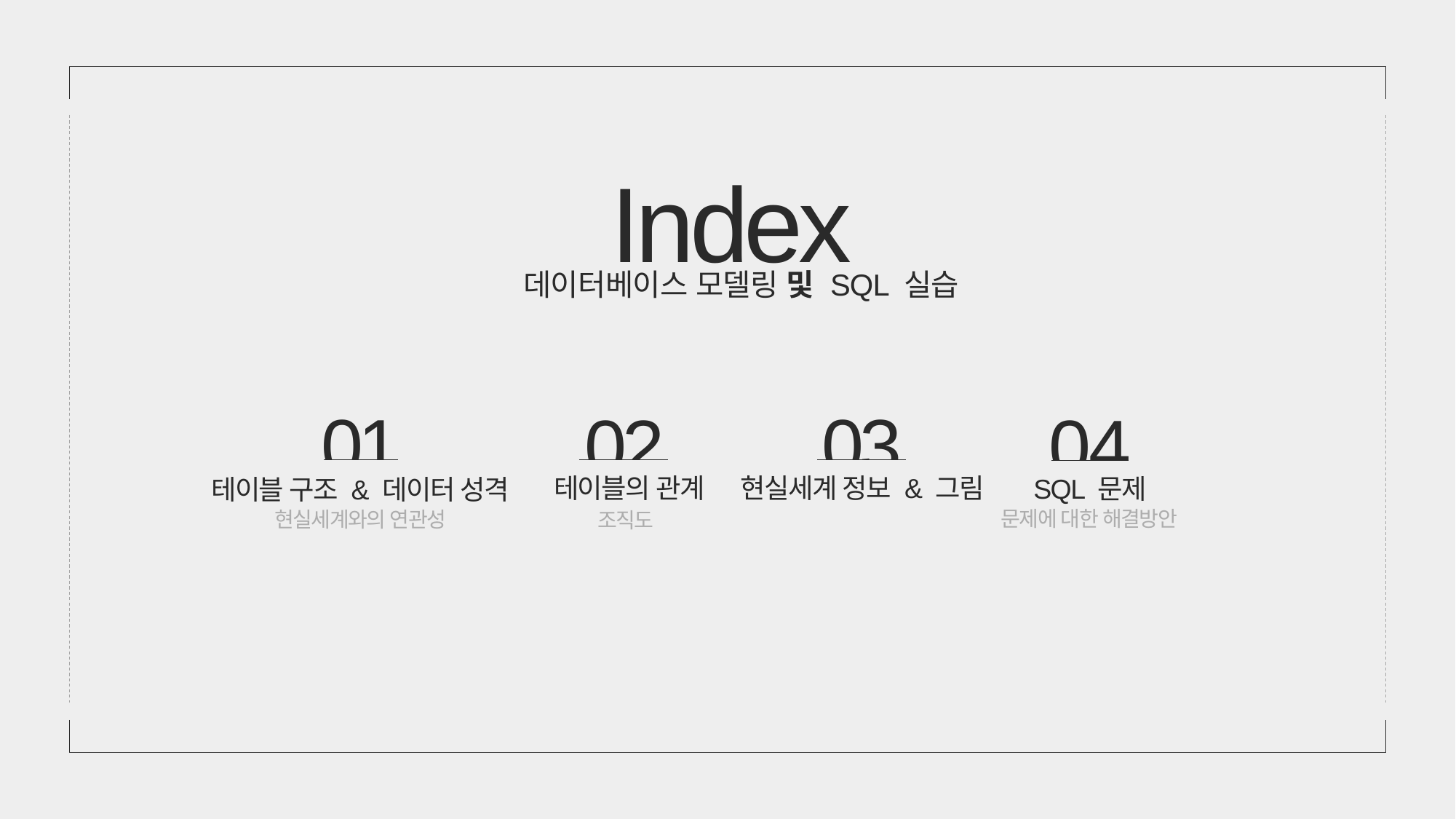

Index
데이터베이스 모델링 및 SQL 실습
01

테이블 구조 & 데이터 성격
현실세계와의 연관성
03

현실세계 정보 & 그림
04

SQL 문제
문제에 대한 해결방안
02

테이블의 관계
조직도